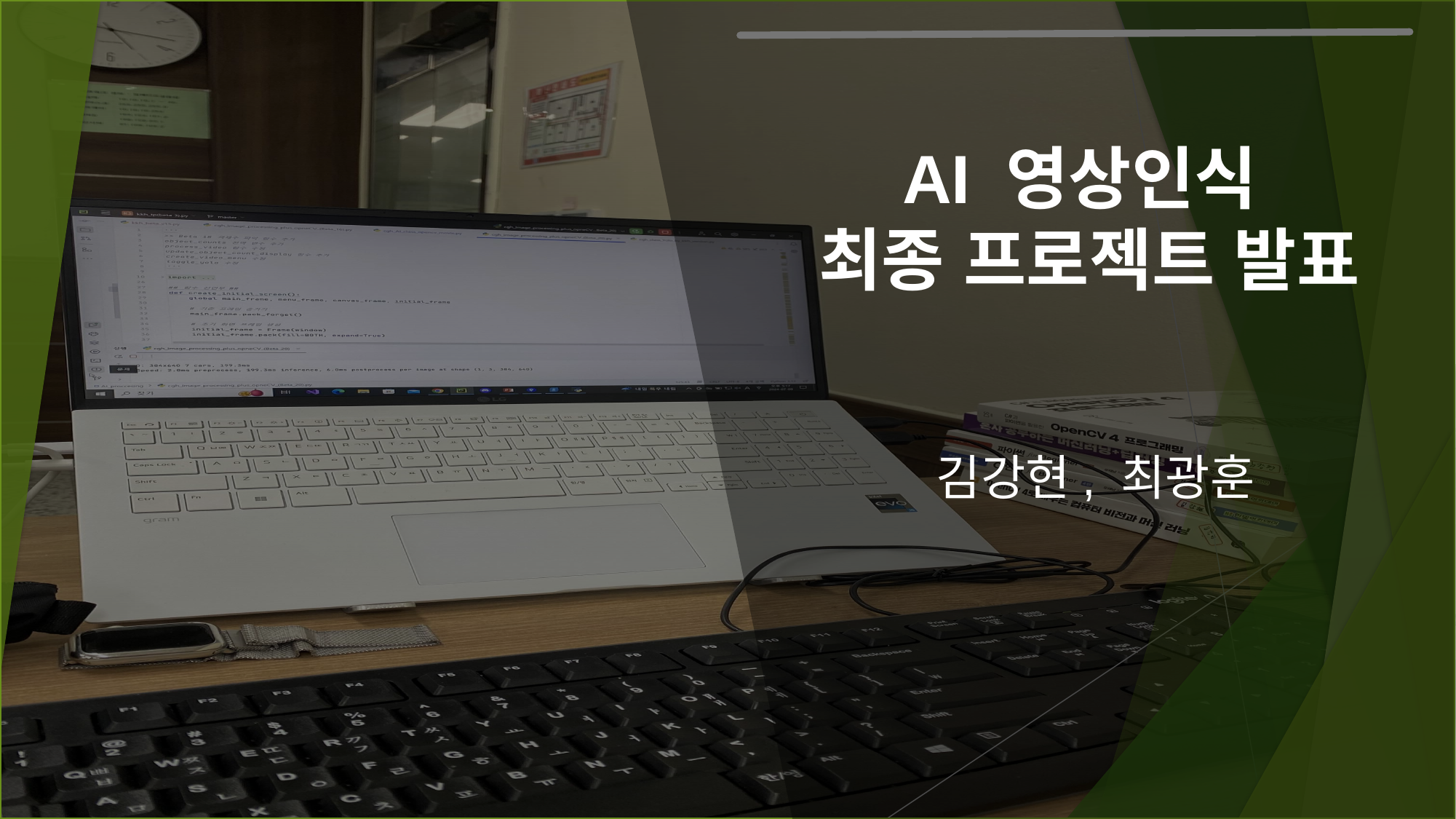

AI 영상인식
최종 프로젝트 발표
김강현, 최광훈